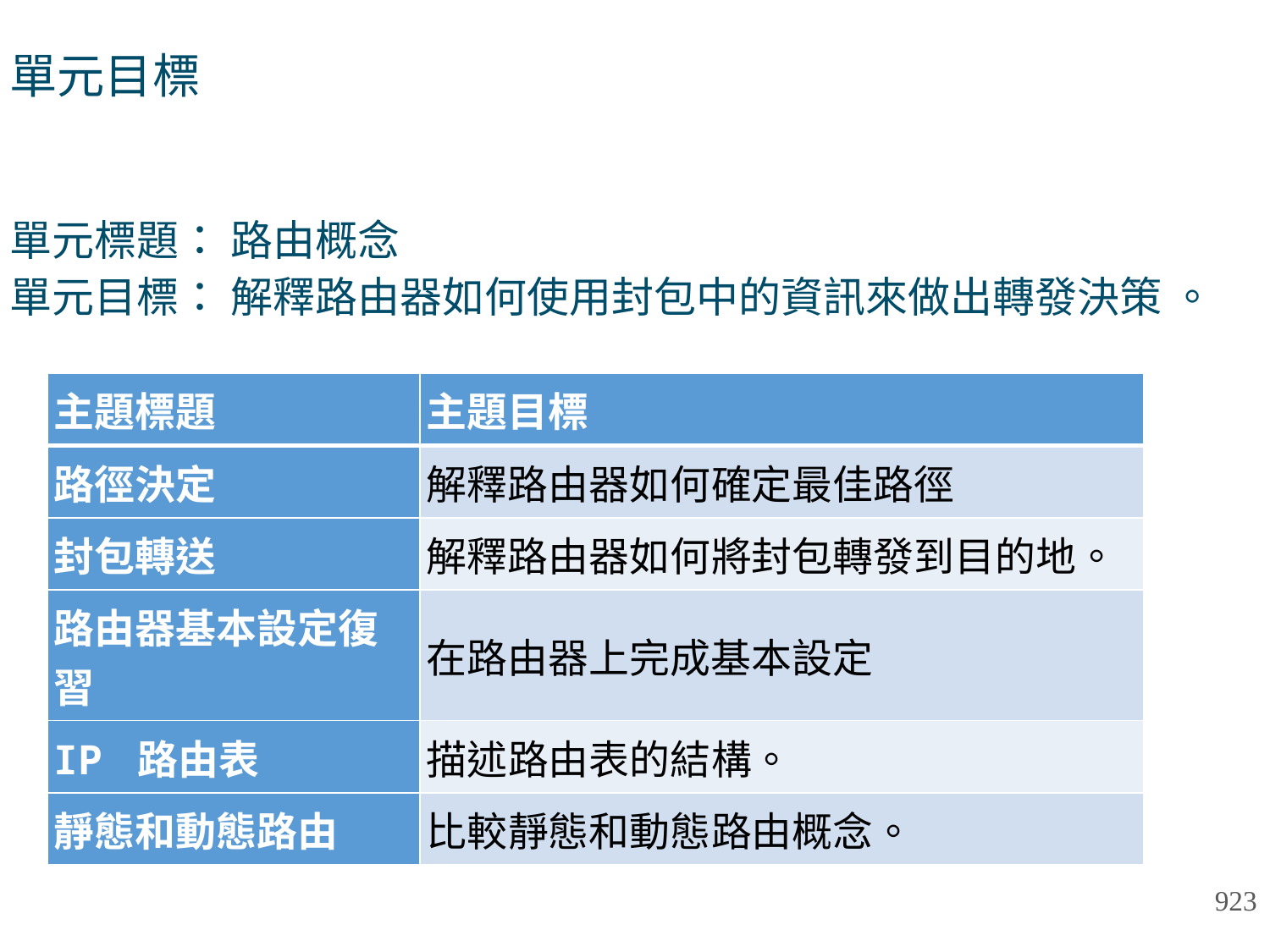

# 單元目標
單元標題： 路由概念
單元目標： 解釋路由器如何使用封包中的資訊來做出轉發決策 。

| 主題標題 | 主題目標 |
| --- | --- |
| 路徑決定 | 解釋路由器如何確定最佳路徑 |
| 封包轉送 | 解釋路由器如何將封包轉發到目的地。 |
| 路由器基本設定復習 | 在路由器上完成基本設定 |
| IP 路由表 | 描述路由表的結構。 |
| 靜態和動態路由 | 比較靜態和動態路由概念。 |
923